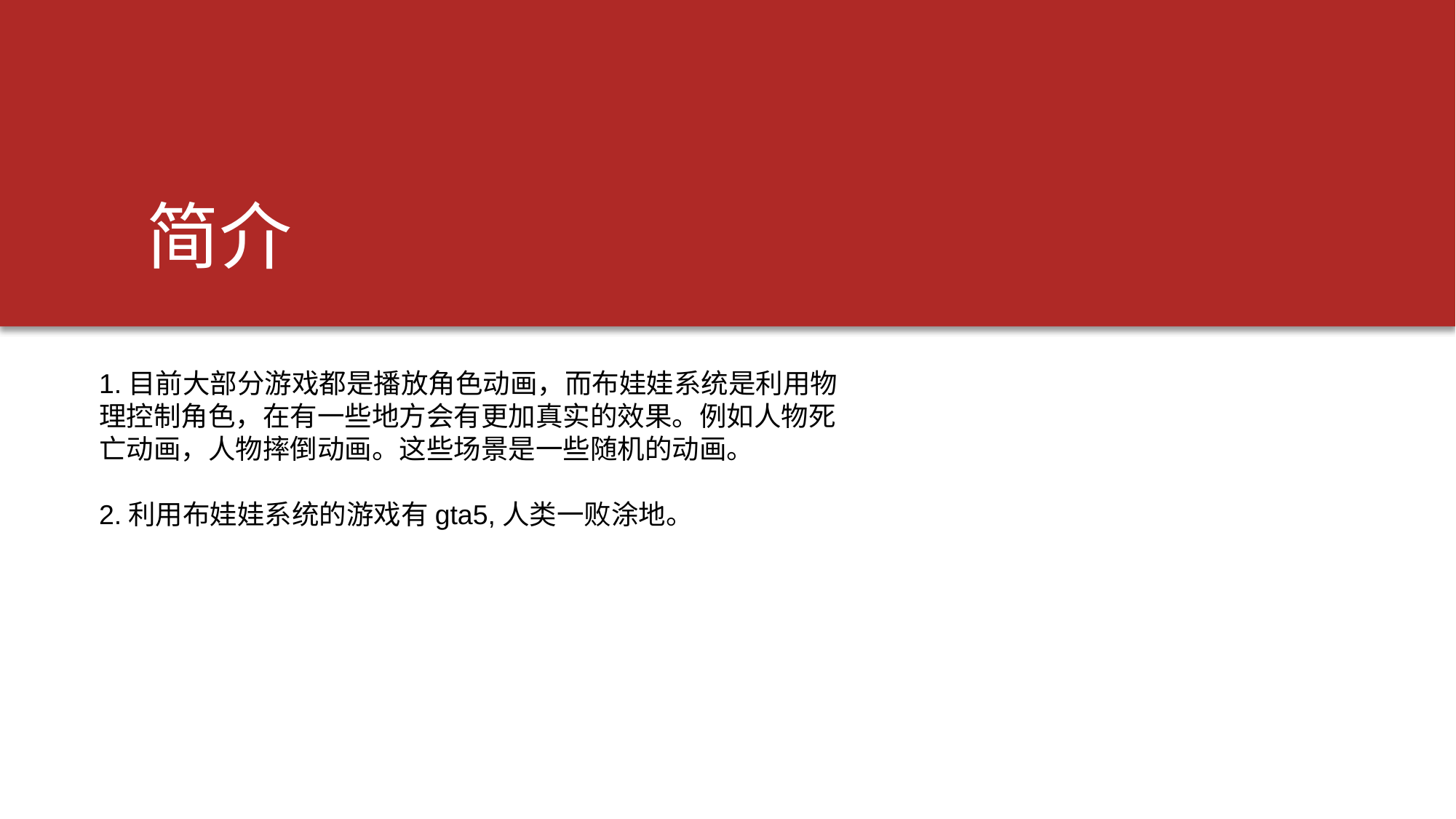

简介
1.目前大部分游戏都是播放角色动画，而布娃娃系统是利用物理控制角色，在有一些地方会有更加真实的效果。例如人物死亡动画，人物摔倒动画。这些场景是一些随机的动画。

2.利用布娃娃系统的游戏有gta5,人类一败涂地。